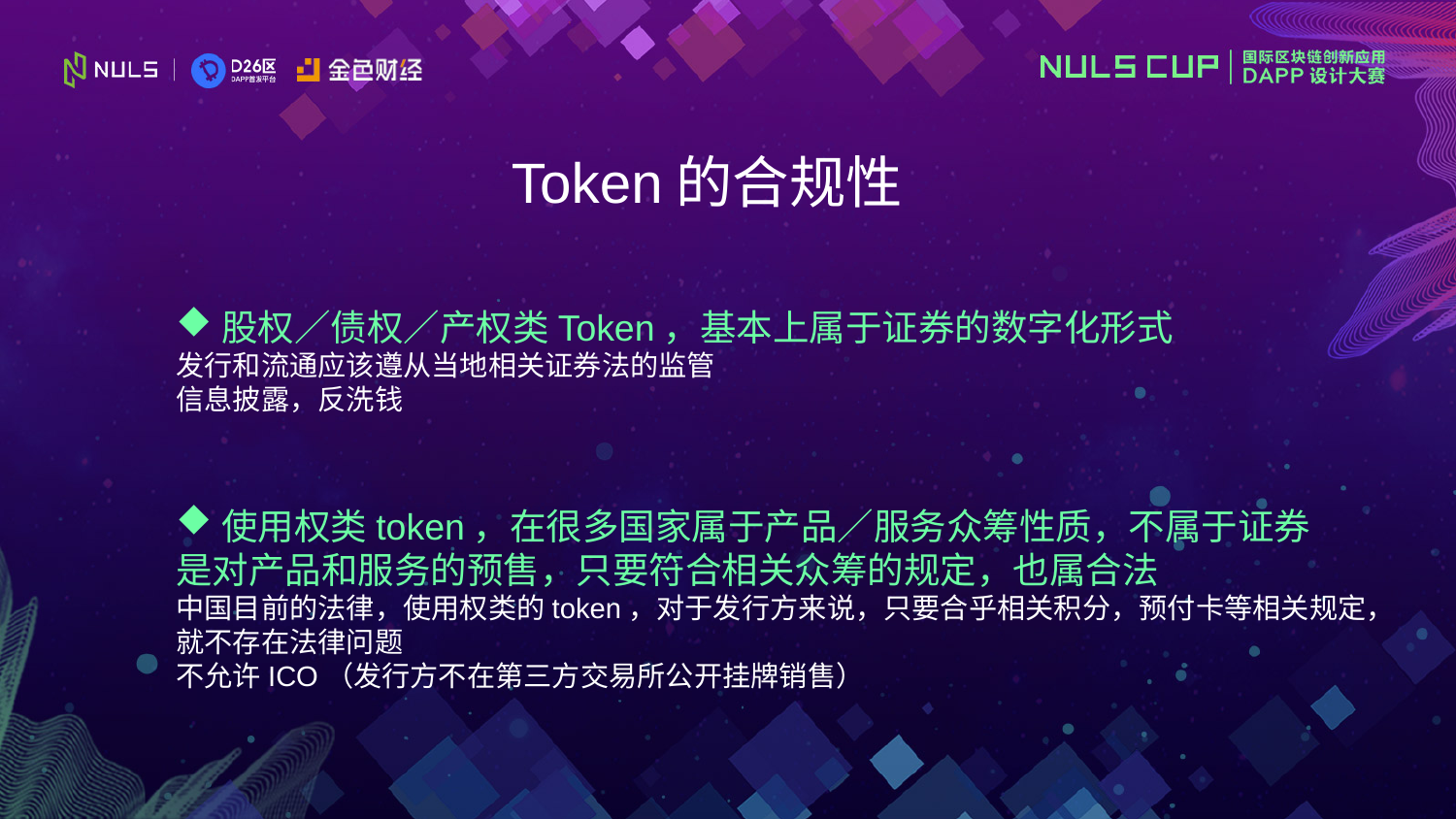

Token的合规性
股权／债权／产权类Token，基本上属于证券的数字化形式
发行和流通应该遵从当地相关证券法的监管
信息披露，反洗钱

使用权类token，在很多国家属于产品／服务众筹性质，不属于证券
是对产品和服务的预售，只要符合相关众筹的规定，也属合法
中国目前的法律，使用权类的token，对于发行方来说，只要合乎相关积分，预付卡等相关规定，就不存在法律问题
不允许ICO（发行方不在第三方交易所公开挂牌销售）